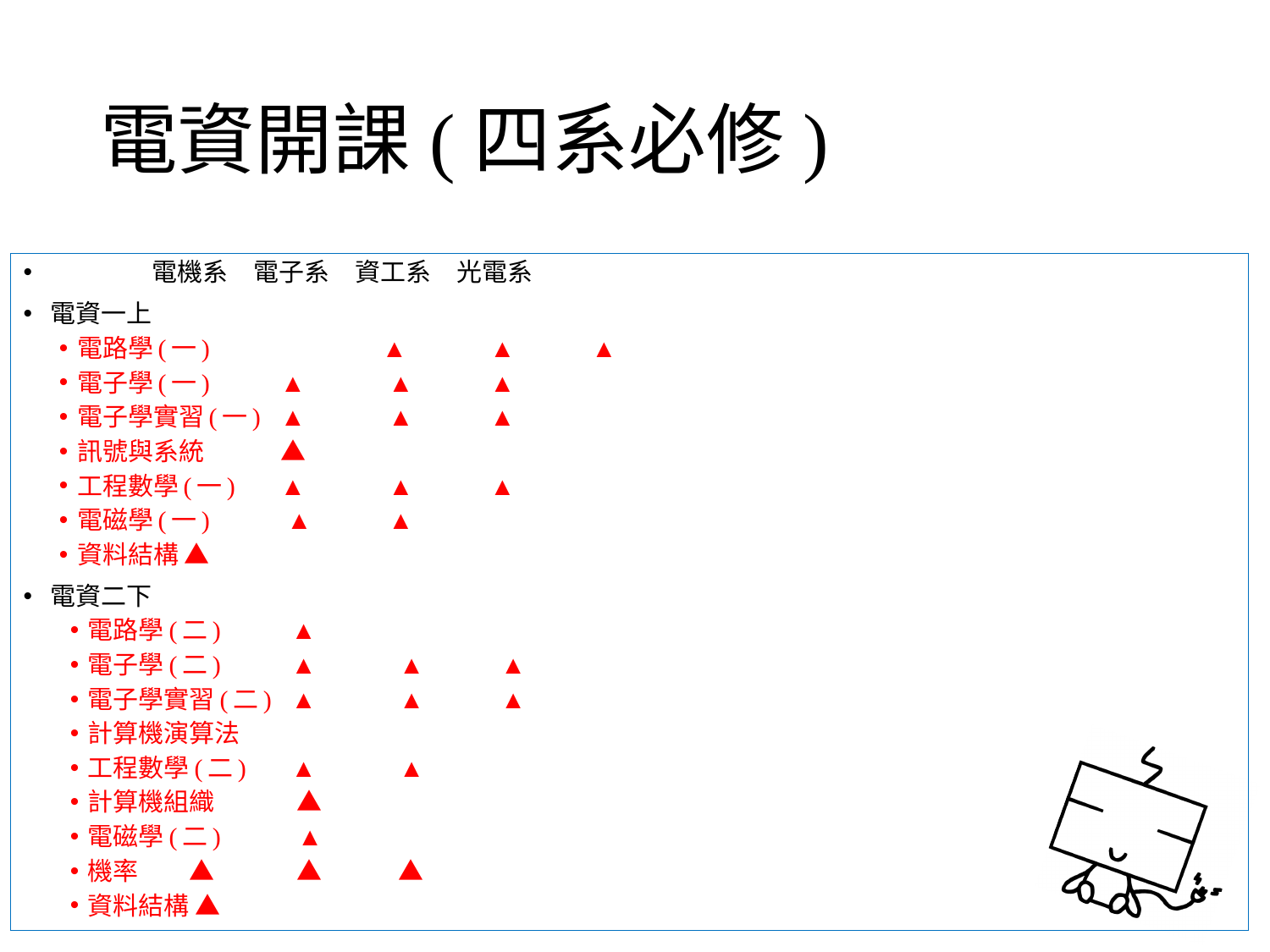

# 電資開課(四系必修)
 			電機系	電子系	資工系	光電系
電資一上
電路學(一)	 	▲ 	 ▲ 		 ▲
電子學(一)		▲	 ▲		 ▲
電子學實習(一)	▲	 ▲		 ▲
訊號與系統		▲
工程數學(一)		▲	 ▲		 ▲
電磁學(一)			 ▲		 ▲
資料結構				 ▲
電資二下
電路學(二)		▲
電子學(二)		▲	 ▲		 ▲
電子學實習(二)	▲	 ▲		 ▲
計算機演算法
工程數學(二)		▲	 ▲
計算機組織				 ▲
電磁學(二)					 ▲
機率		▲	 ▲	 ▲
資料結構				 ▲